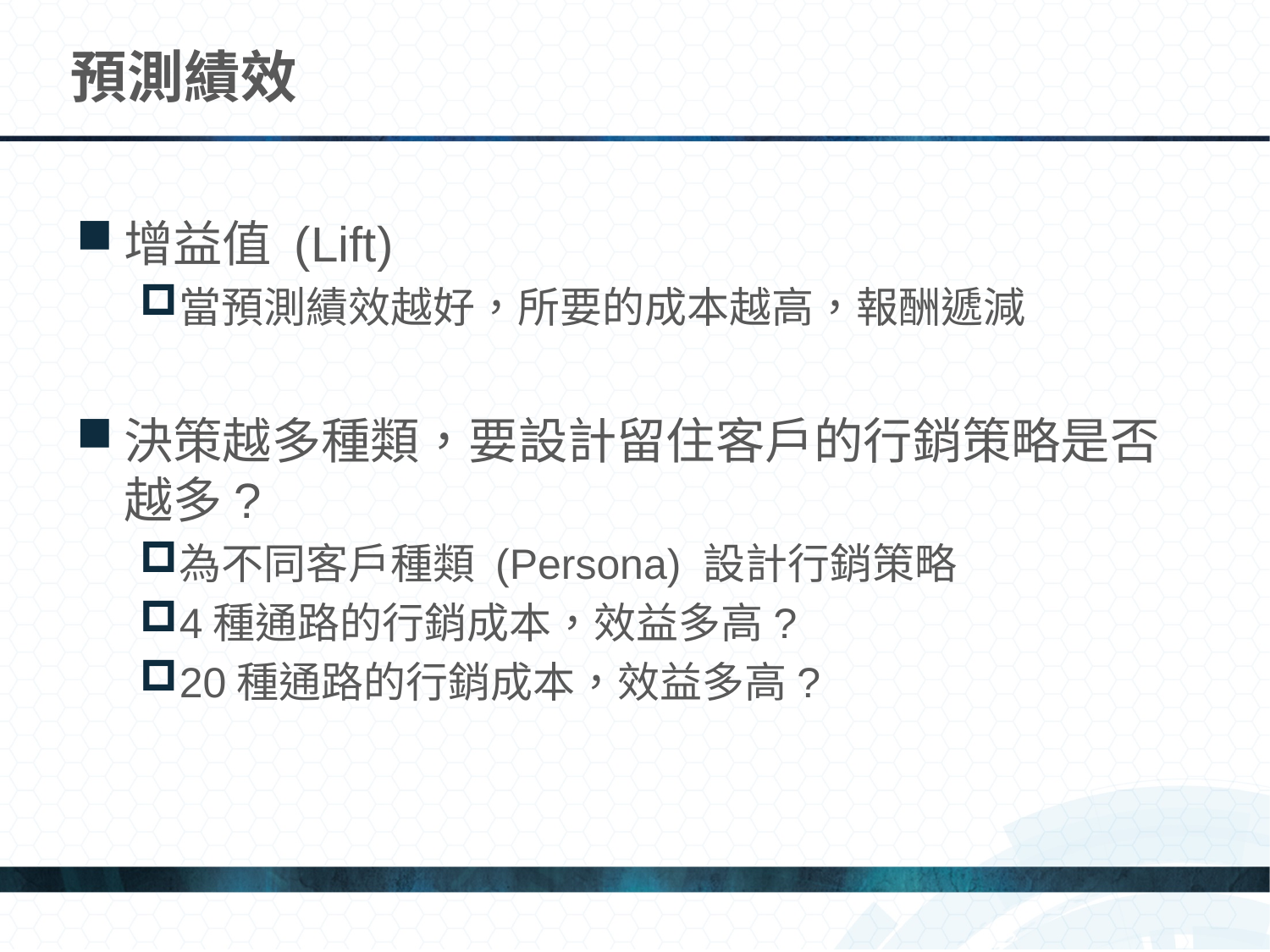

# 預測績效
增益值 (Lift)
當預測績效越好，所要的成本越高，報酬遞減

決策越多種類，要設計留住客戶的行銷策略是否越多?
為不同客戶種類 (Persona) 設計行銷策略
4種通路的行銷成本，效益多高?
20種通路的行銷成本，效益多高?